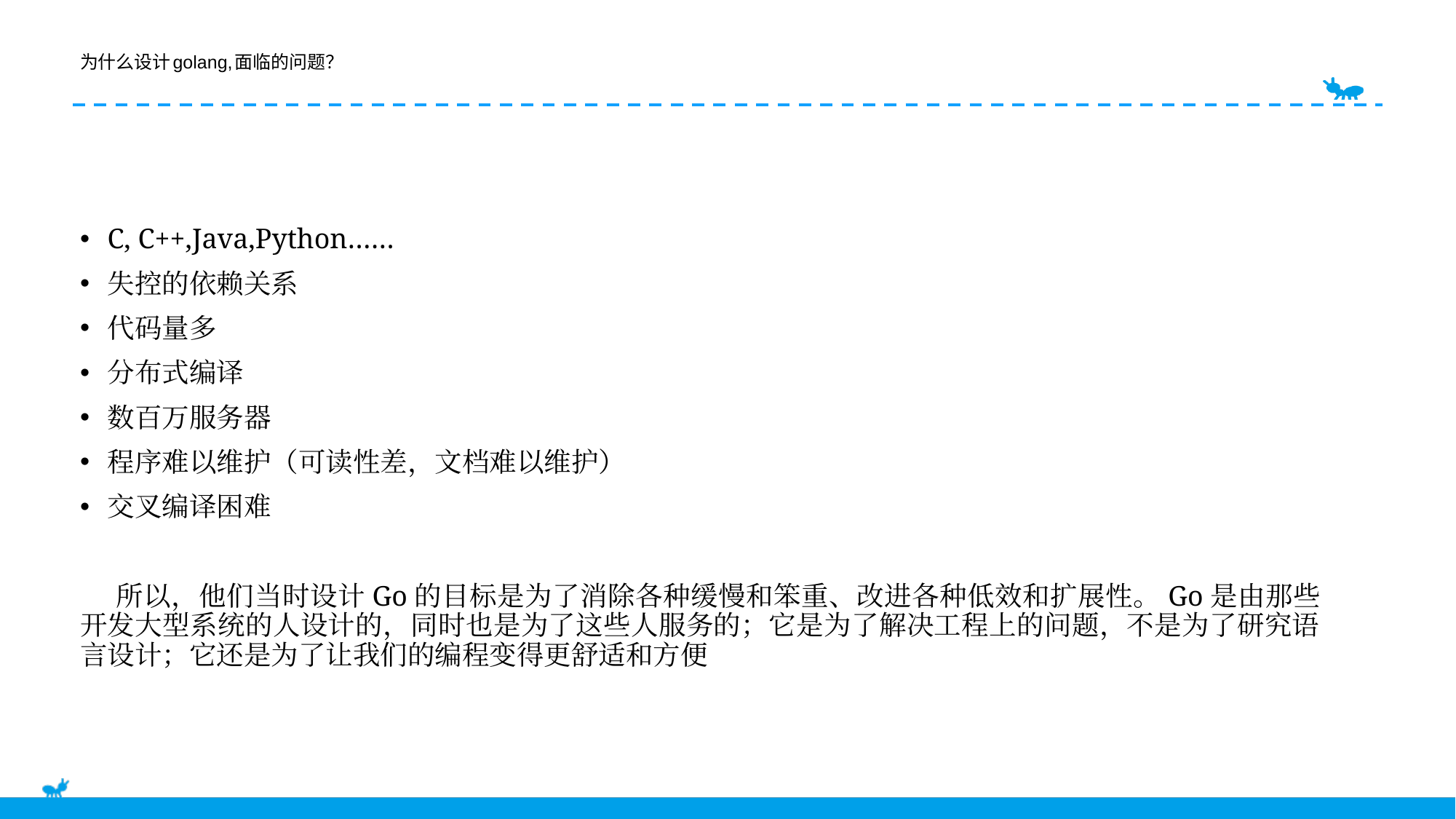

E6636BC20180234D78A0072836F0B9D0B2B9B20C1D4C0BF0AFD9863EB13E2BFC5B41BA3871692B0F22E92108384685EB5C1921DA41D0FBE11BBFC2E87B2E14DC24F230AD912384D704A92AC76C924DF539B6ED3A700D73C228ADA1937ABD9CE8D896269F9E3
# 为什么设计golang,面临的问题？
C, C++,Java,Python……
失控的依赖关系
代码量多
分布式编译
数百万服务器
程序难以维护（可读性差，文档难以维护）
交叉编译困难

    所以，他们当时设计Go的目标是为了消除各种缓慢和笨重、改进各种低效和扩展性。Go是由那些开发大型系统的人设计的，同时也是为了这些人服务的；它是为了解决工程上的问题，不是为了研究语言设计；它还是为了让我们的编程变得更舒适和方便